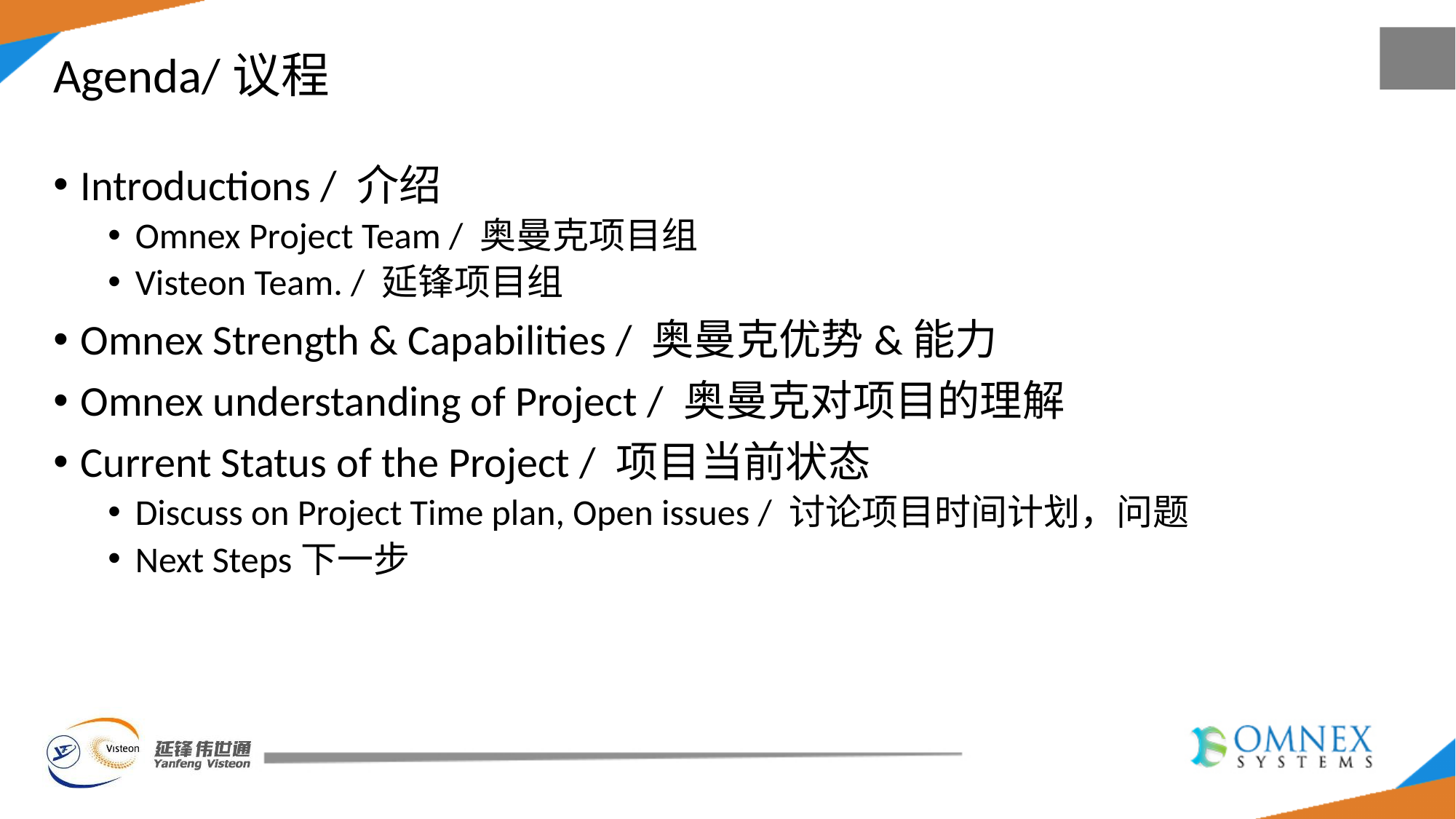

# Agenda/议程
Introductions / 介绍
Omnex Project Team / 奥曼克项目组
Visteon Team. / 延锋项目组
Omnex Strength & Capabilities / 奥曼克优势&能力
Omnex understanding of Project / 奥曼克对项目的理解
Current Status of the Project / 项目当前状态
Discuss on Project Time plan, Open issues / 讨论项目时间计划，问题
Next Steps下一步